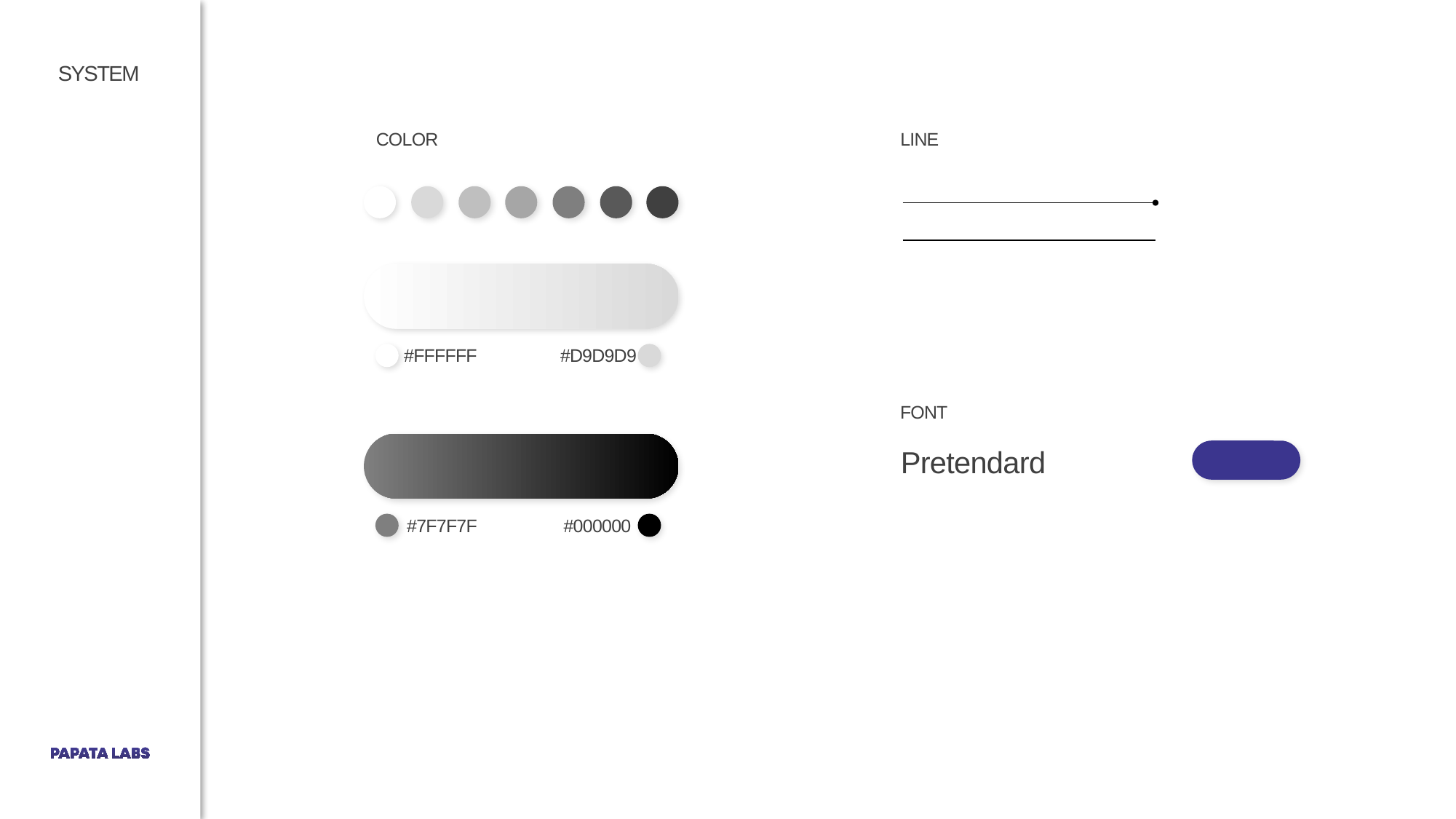

SYSTEM
COLOR
LINE

#FFFFFF
#D9D9D9

FONT

#7F7F7F
#000000

다운로드
Pretendard